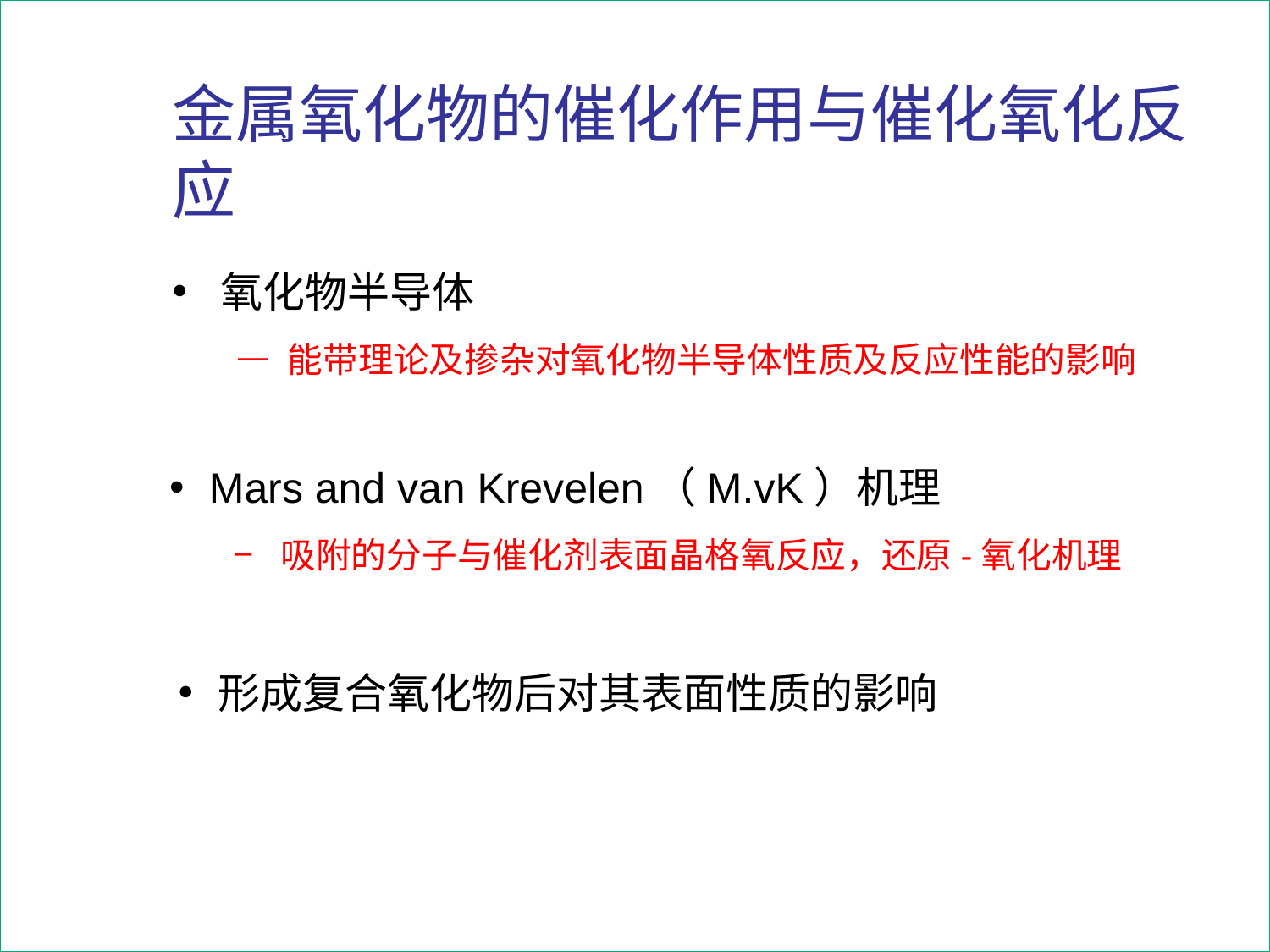

# 金属氧化物的催化作用与催化氧化反应
氧化物半导体
— 能带理论及掺杂对氧化物半导体性质及反应性能的影响
Mars and van Krevelen（M.vK）机理
吸附的分子与催化剂表面晶格氧反应，还原-氧化机理

形成复合氧化物后对其表面性质的影响